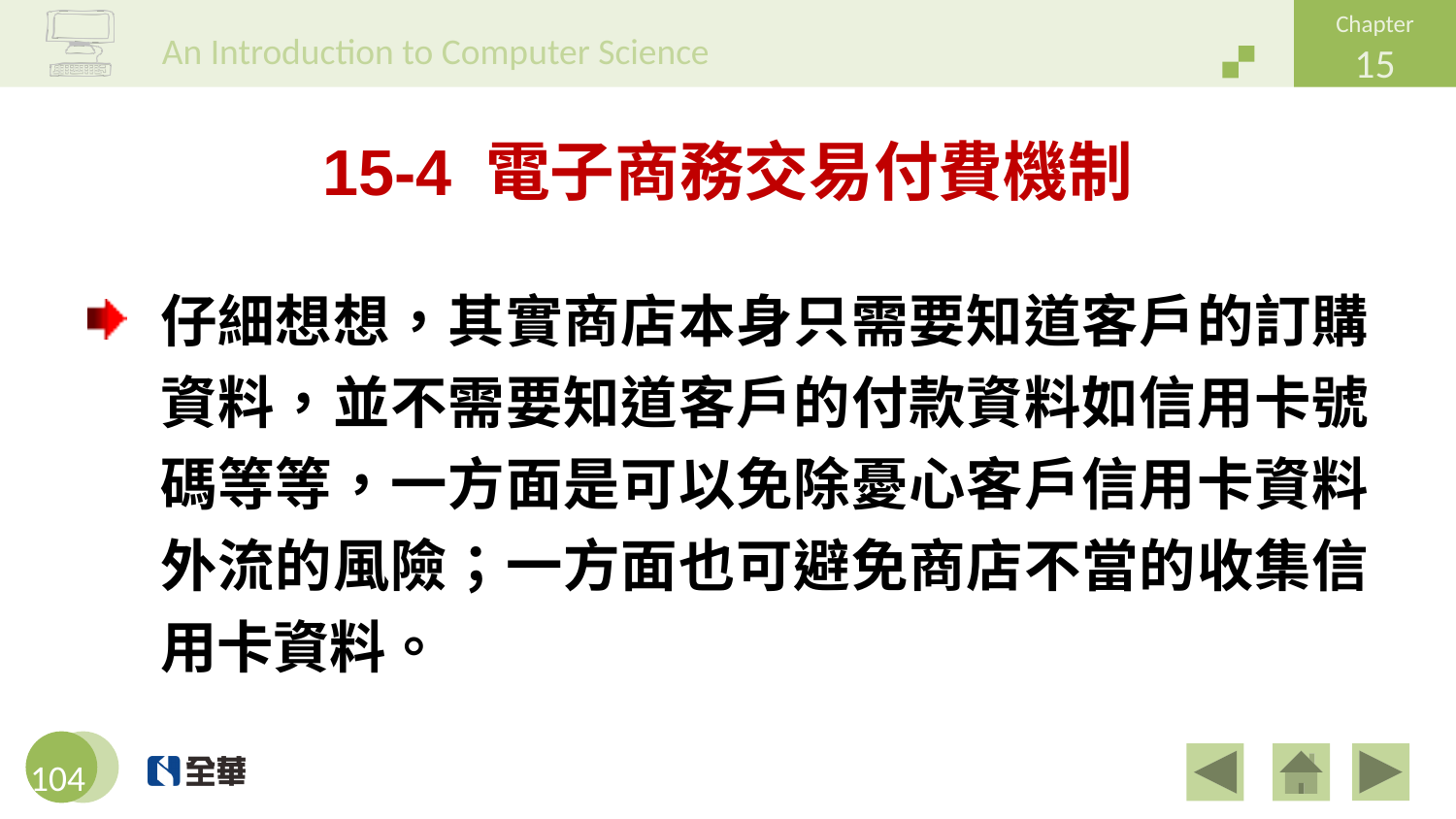

# 15-4 電子商務交易付費機制
仔細想想，其實商店本身只需要知道客戶的訂購資料，並不需要知道客戶的付款資料如信用卡號碼等等，一方面是可以免除憂心客戶信用卡資料外流的風險；一方面也可避免商店不當的收集信用卡資料。